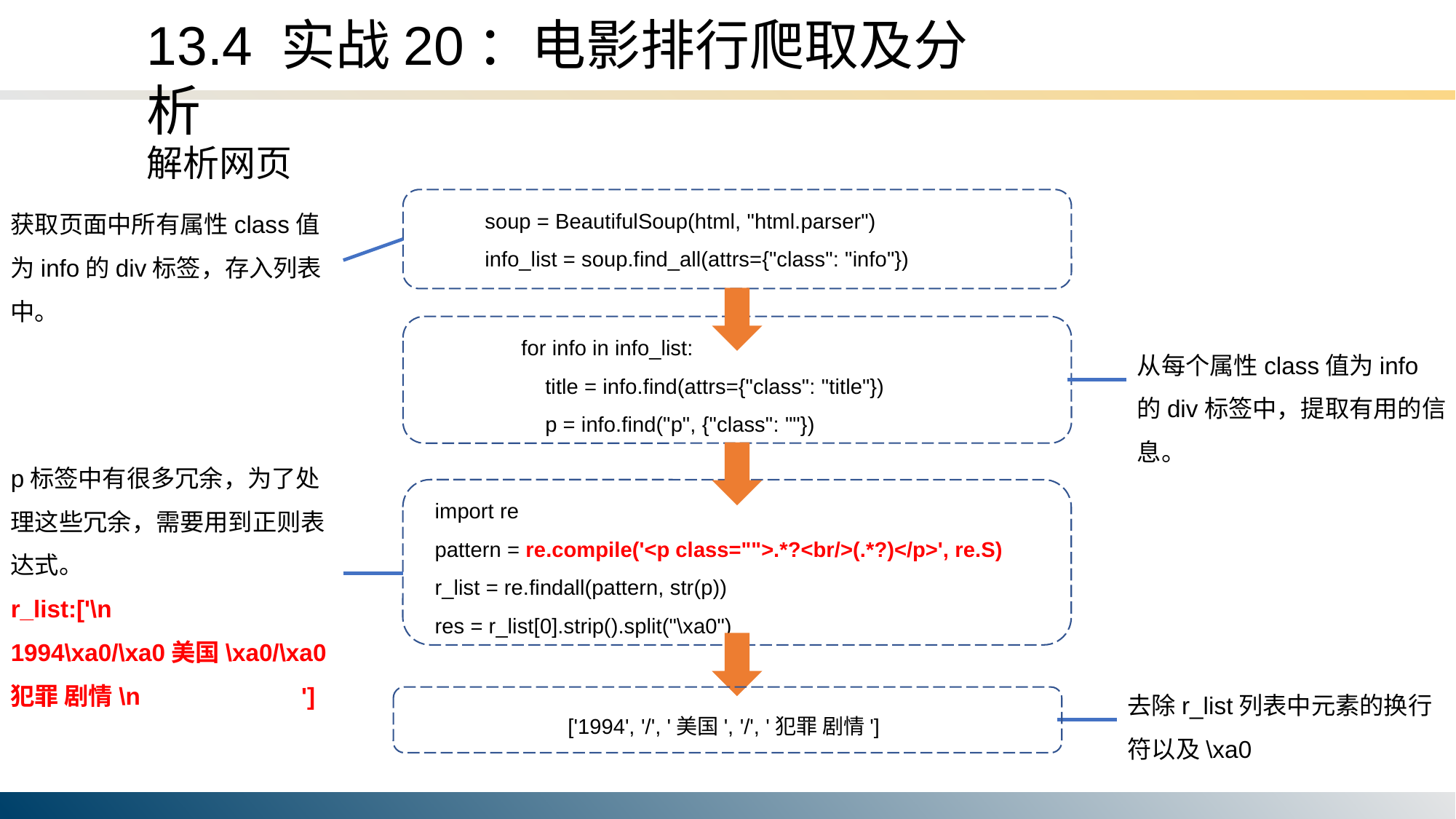

13.4 实战20：电影排行爬取及分析
解析网页
获取页面中所有属性class值为info的div标签，存入列表中。

soup = BeautifulSoup(html, "html.parser")
info_list = soup.find_all(attrs={"class": "info"})

for info in info_list:
    title = info.find(attrs={"class": "title"})
    p = info.find("p", {"class": ""})
从每个属性class值为info的div标签中，提取有用的信息。
p标签中有很多冗余，为了处理这些冗余，需要用到正则表达式。
r_list:['\n                            1994\xa0/\xa0美国\xa0/\xa0犯罪 剧情\n                        ']

    import re
    pattern = re.compile('<p class="">.*?<br/>(.*?)</p>', re.S)
    r_list = re.findall(pattern, str(p))
    res = r_list[0].strip().split("\xa0")

去除r_list列表中元素的换行符以及\xa0

['1994', '/', '美国', '/', '犯罪 剧情']